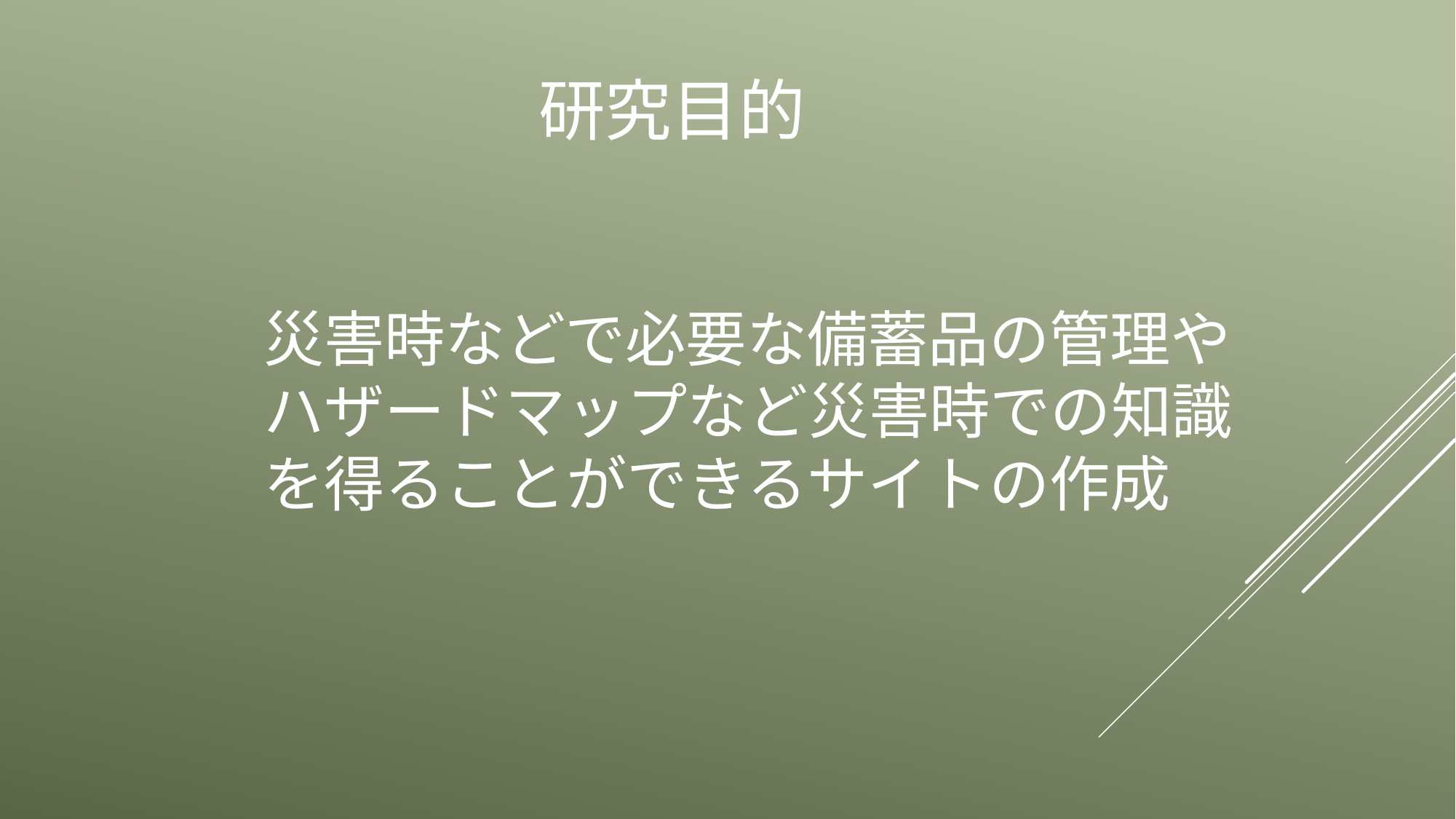

研究目的
災害時などで必要な備蓄品の管理やハザードマップなど災害時での知識を得ることができるサイトの作成